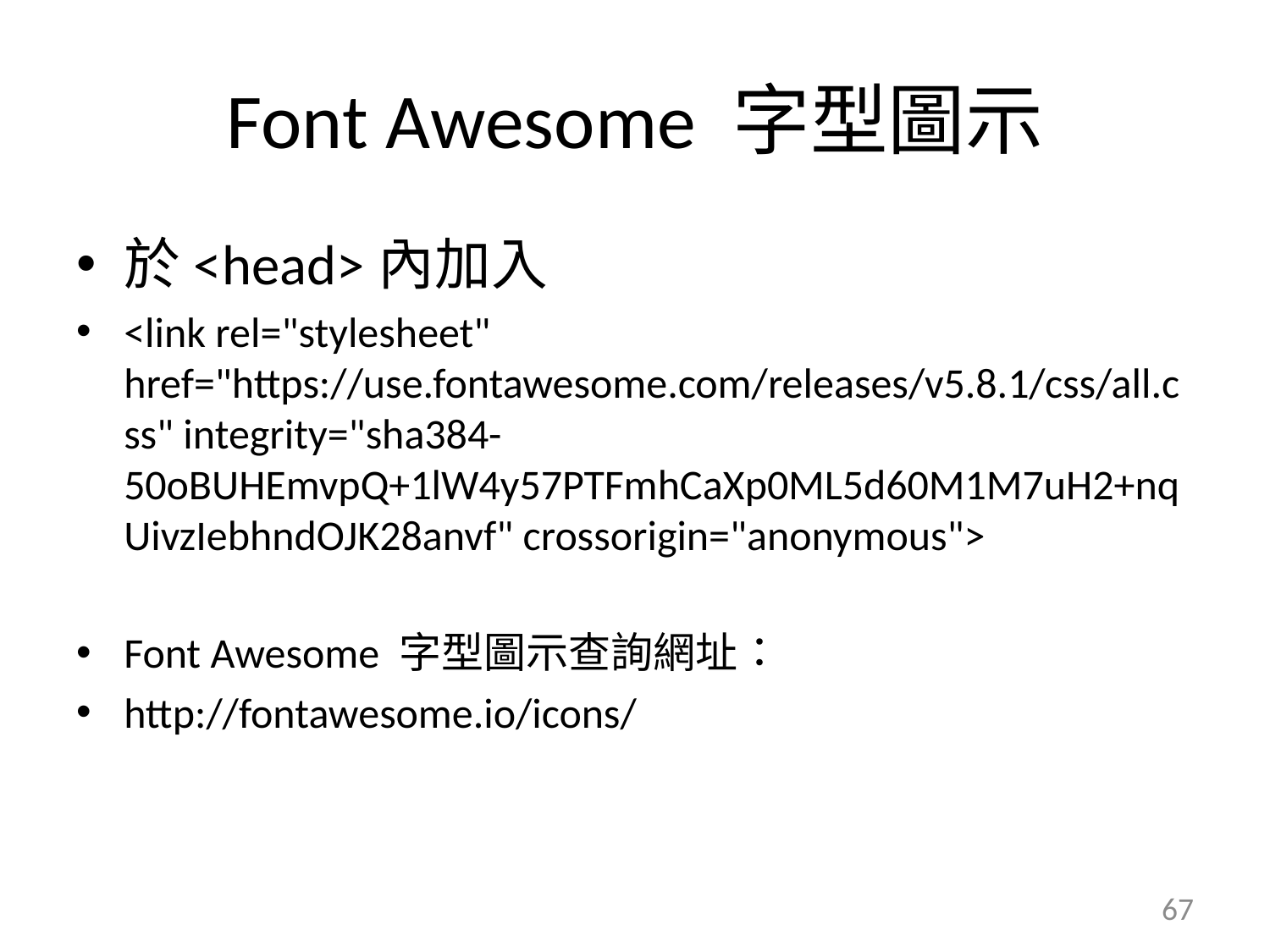

# Font Awesome 字型圖示
於<head>內加入
<link rel="stylesheet" href="https://use.fontawesome.com/releases/v5.8.1/css/all.css" integrity="sha384-50oBUHEmvpQ+1lW4y57PTFmhCaXp0ML5d60M1M7uH2+nqUivzIebhndOJK28anvf" crossorigin="anonymous">

Font Awesome 字型圖示查詢網址：
http://fontawesome.io/icons/
67